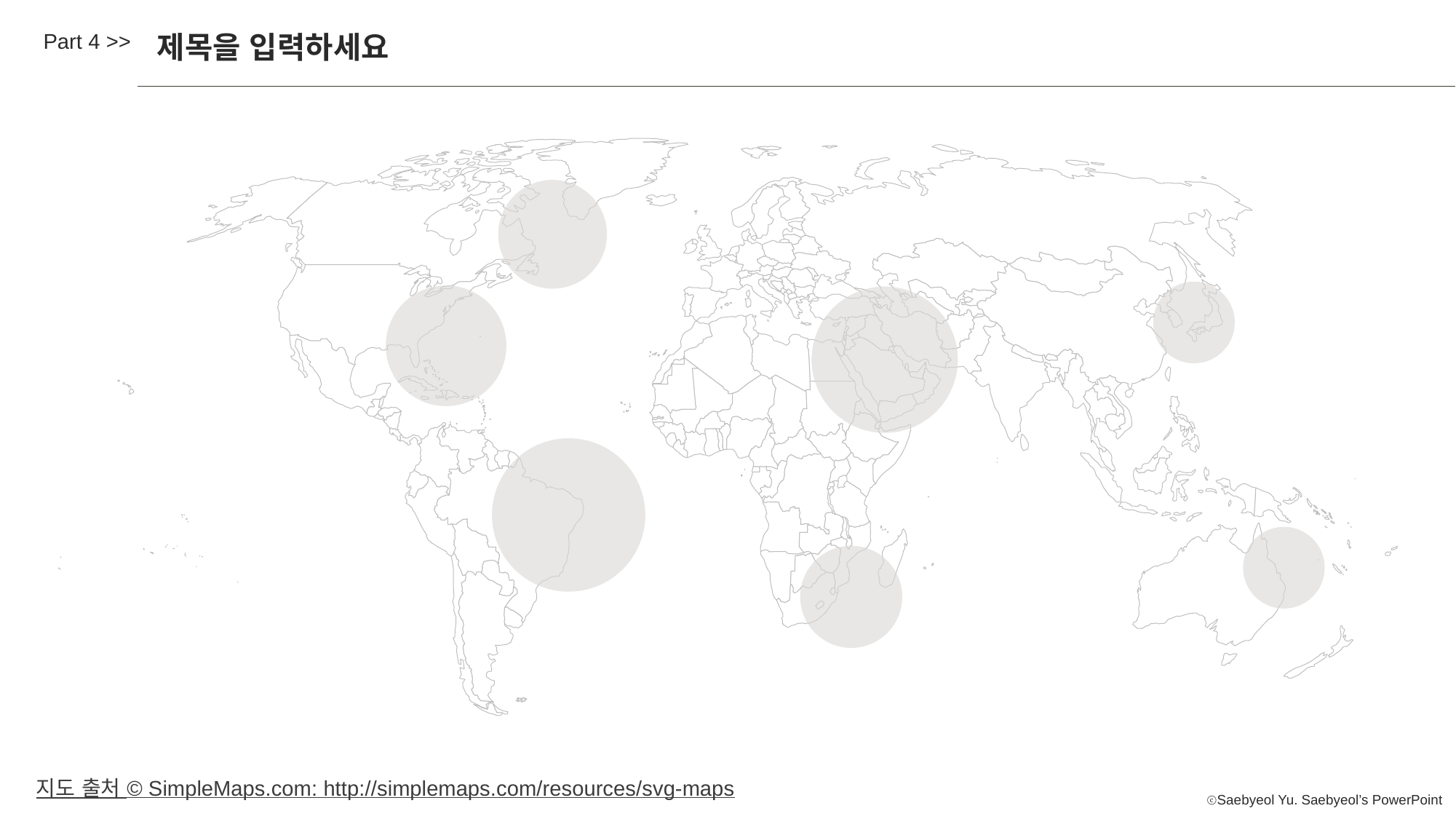

Part 4 >>
제목을 입력하세요

지도 출처 © SimpleMaps.com: http://simplemaps.com/resources/svg-maps